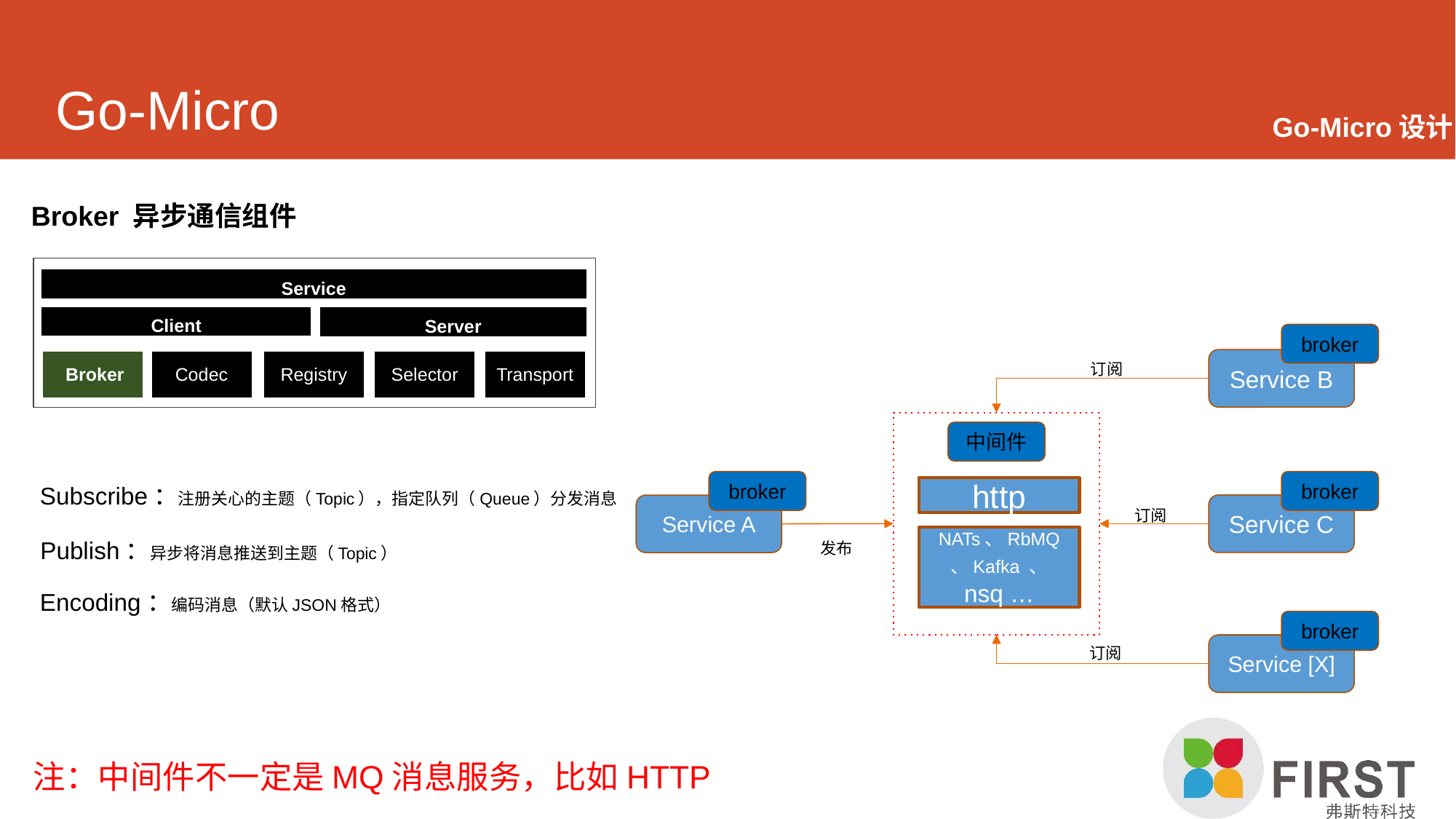

# Go-Micro
Go-Micro设计
Broker 异步通信组件

Service
Server
Client
broker
Codec
Transport
Broker
Registry
Selector
Service B
订阅

中间件
broker
broker
Subscribe：注册关心的主题（Topic），指定队列（Queue）分发消息
http
Service C
Service A
订阅
NATs、RbMQ 、Kafka 、 nsq …
Publish：异步将消息推送到主题（Topic）
发布
Encoding：编码消息（默认JSON格式）
broker
Service [X]
订阅
注：中间件不一定是MQ消息服务，比如HTTP